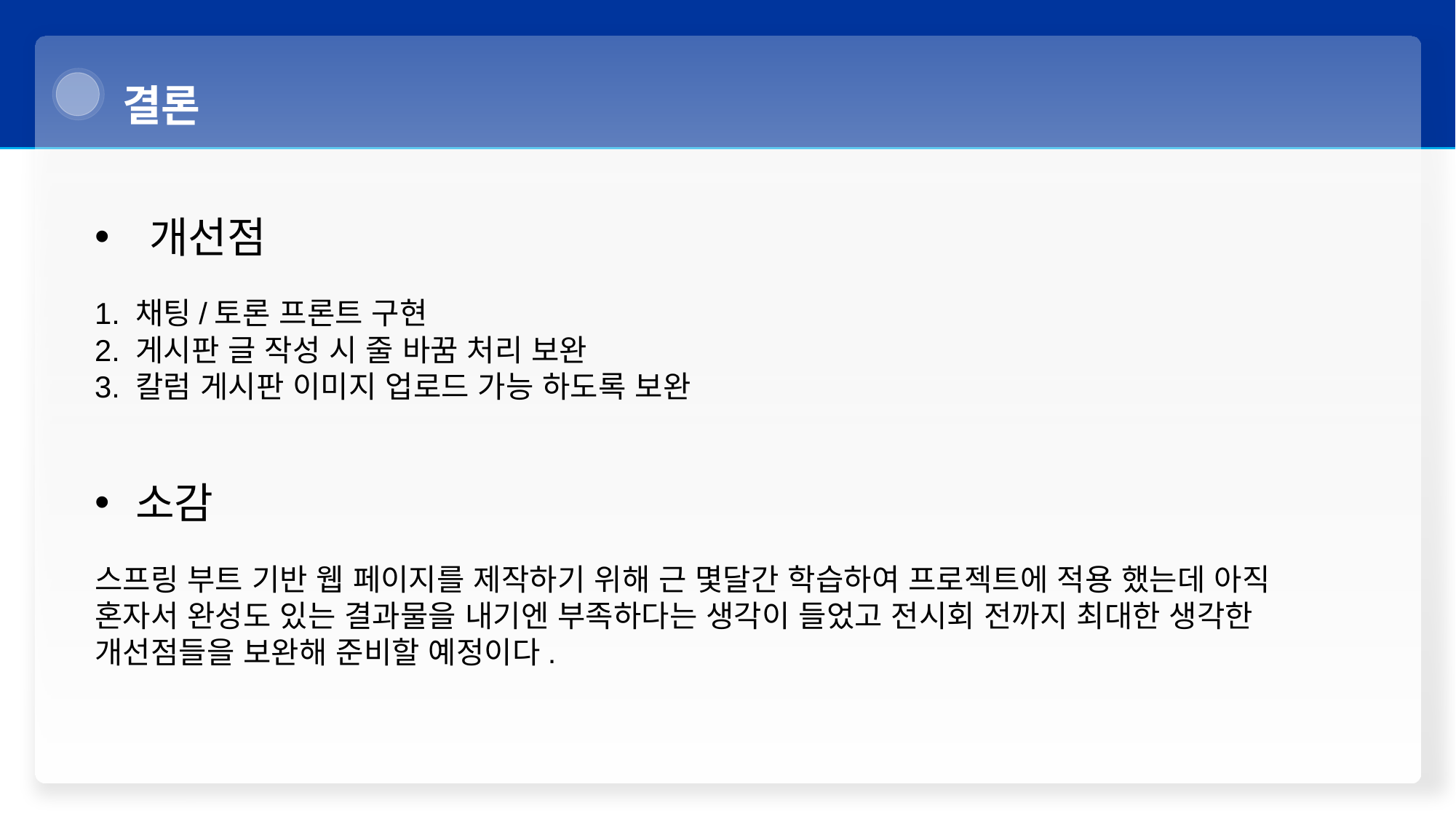

결론

개선점

1. 채팅/토론 프론트 구현
2. 게시판 글 작성 시 줄 바꿈 처리 보완
3. 칼럼 게시판 이미지 업로드 가능 하도록 보완

소감

스프링 부트 기반 웹 페이지를 제작하기 위해 근 몇달간 학습하여 프로젝트에 적용 했는데 아직 혼자서 완성도 있는 결과물을 내기엔 부족하다는 생각이 들었고 전시회 전까지 최대한 생각한 개선점들을 보완해 준비할 예정이다.